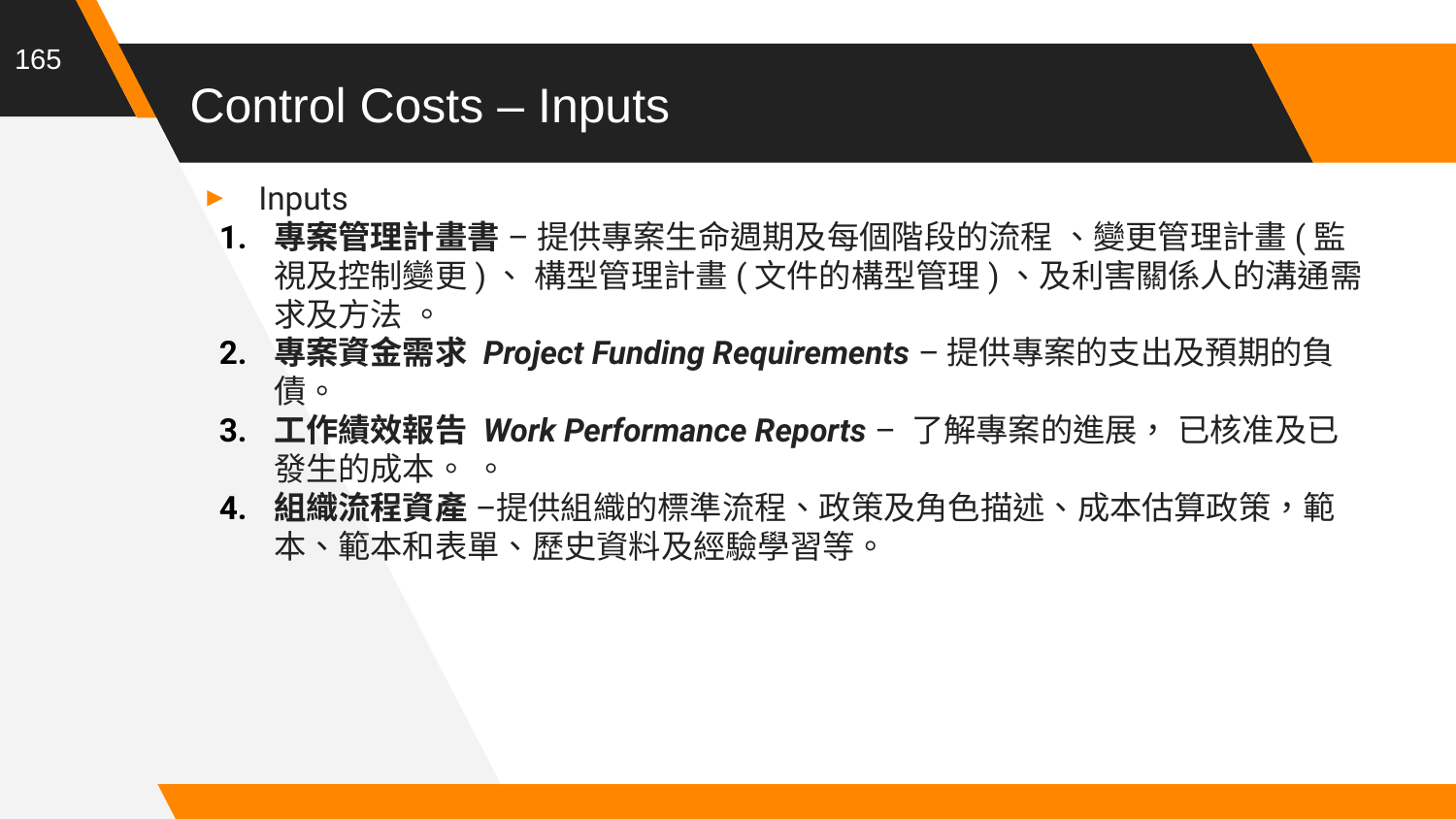

165
# Control Costs – Inputs
Inputs
專案管理計畫書 – 提供專案生命週期及每個階段的流程 、變更管理計畫(監視及控制變更)、 構型管理計畫(文件的構型管理)、及利害關係人的溝通需求及方法 。
專案資金需求 Project Funding Requirements –提供專案的支出及預期的負債。
工作績效報告 Work Performance Reports – 了解專案的進展， 已核准及已發生的成本。 。
組織流程資產 –提供組織的標準流程、政策及角色描述、成本估算政策，範本、範本和表單、歷史資料及經驗學習等。